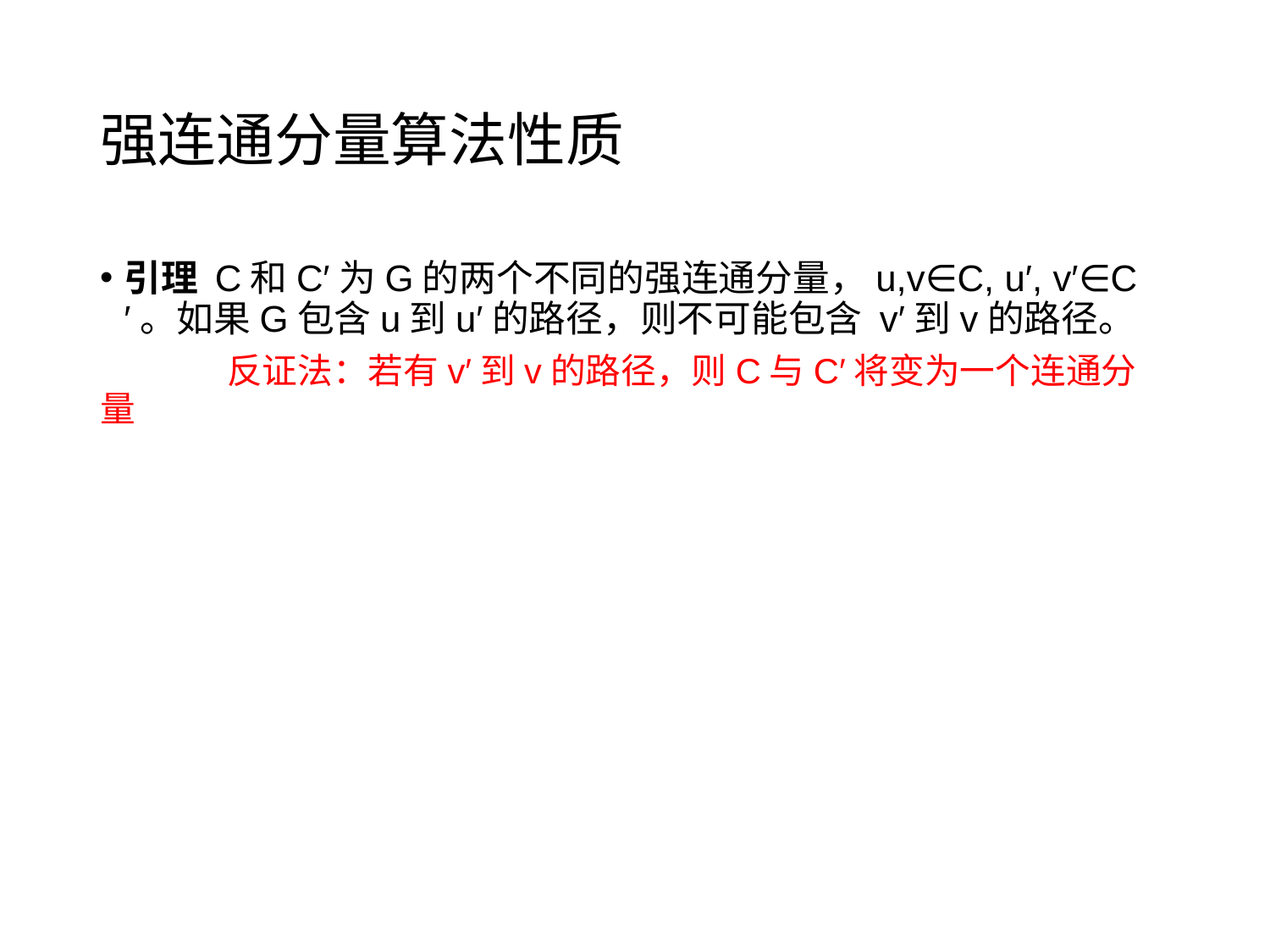

# 强连通分量算法性质
引理 C和C′为G的两个不同的强连通分量，u,v∈C, u′, v′∈C′。如果G包含u到u′的路径，则不可能包含 v′到v的路径。
	反证法：若有v′到v的路径，则C与C′将变为一个连通分量